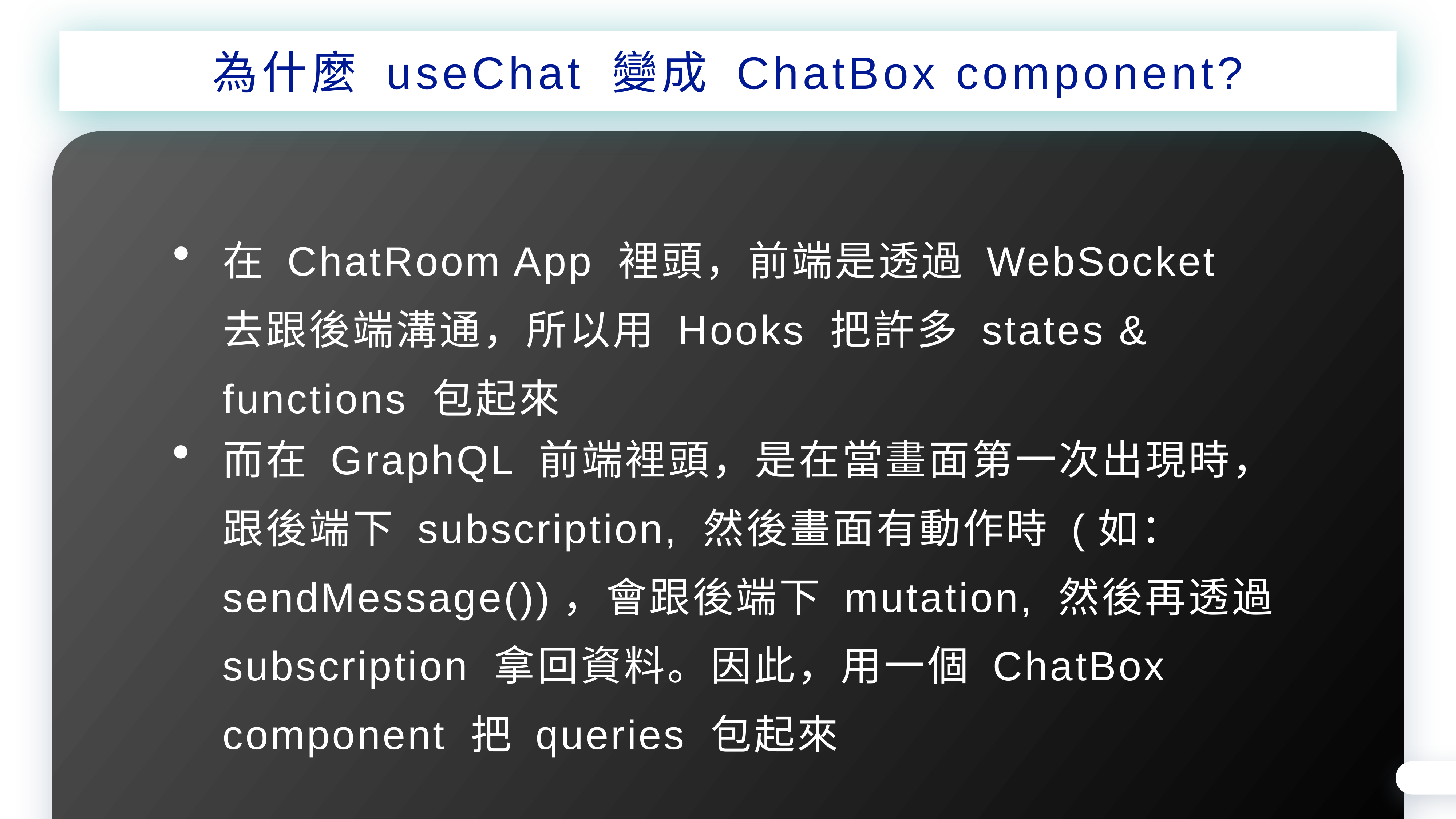

為什麼 useChat 變成 ChatBox component?
在 ChatRoom App 裡頭，前端是透過 WebSocket 去跟後端溝通，所以用 Hooks 把許多 states & functions 包起來
而在 GraphQL 前端裡頭，是在當畫面第一次出現時，跟後端下 subscription, 然後畫面有動作時 (如：sendMessage())，會跟後端下 mutation, 然後再透過 subscription 拿回資料。因此，用一個 ChatBox component 把 queries 包起來
24